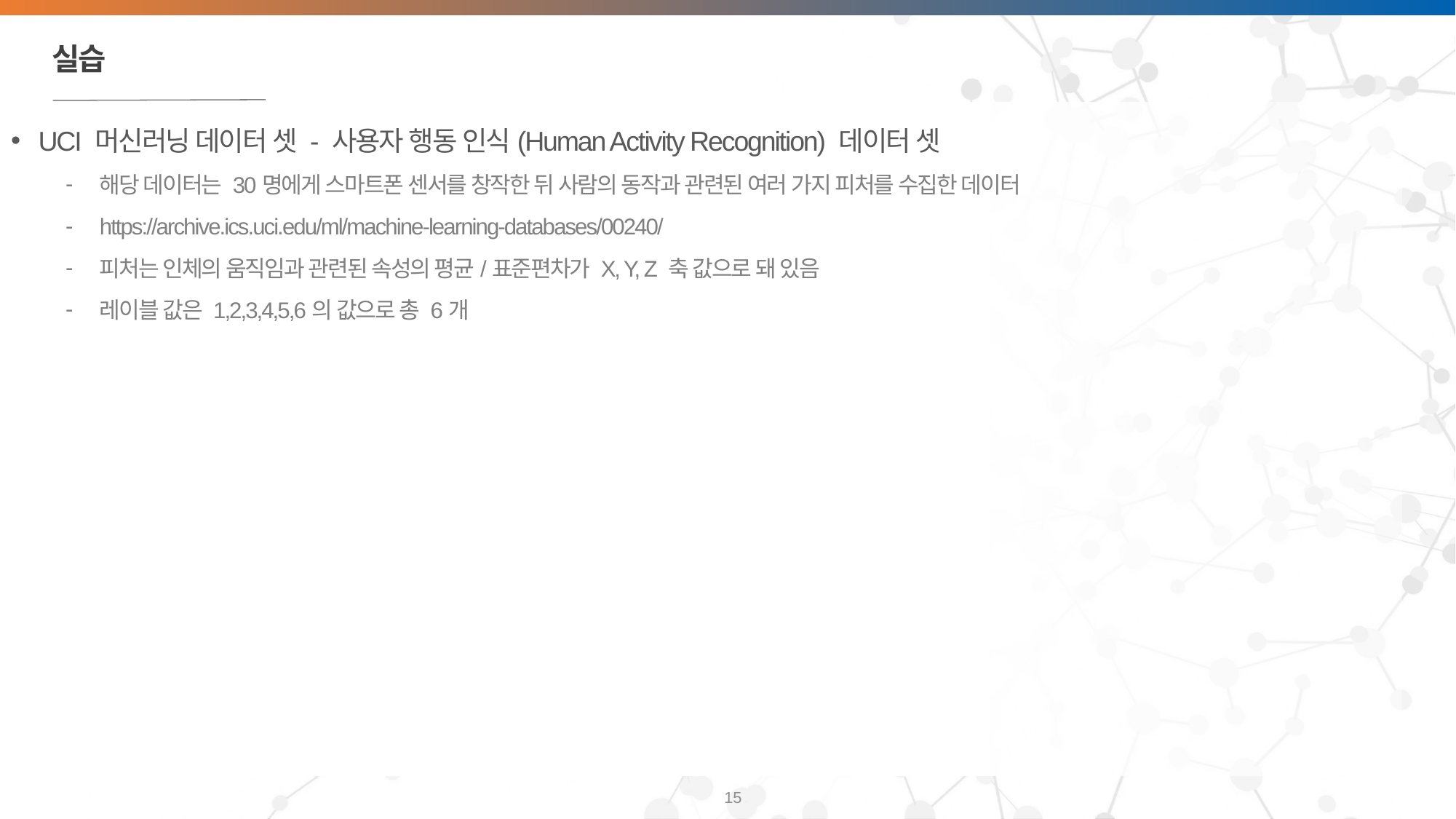

# 실습

UCI 머신러닝 데이터 셋 - 사용자 행동 인식(Human Activity Recognition) 데이터 셋
해당 데이터는 30명에게 스마트폰 센서를 창작한 뒤 사람의 동작과 관련된 여러 가지 피처를 수집한 데이터
https://archive.ics.uci.edu/ml/machine-learning-databases/00240/
피처는 인체의 움직임과 관련된 속성의 평균/표준편차가 X, Y, Z 축 값으로 돼 있음
레이블 값은 1,2,3,4,5,6의 값으로 총 6개
15